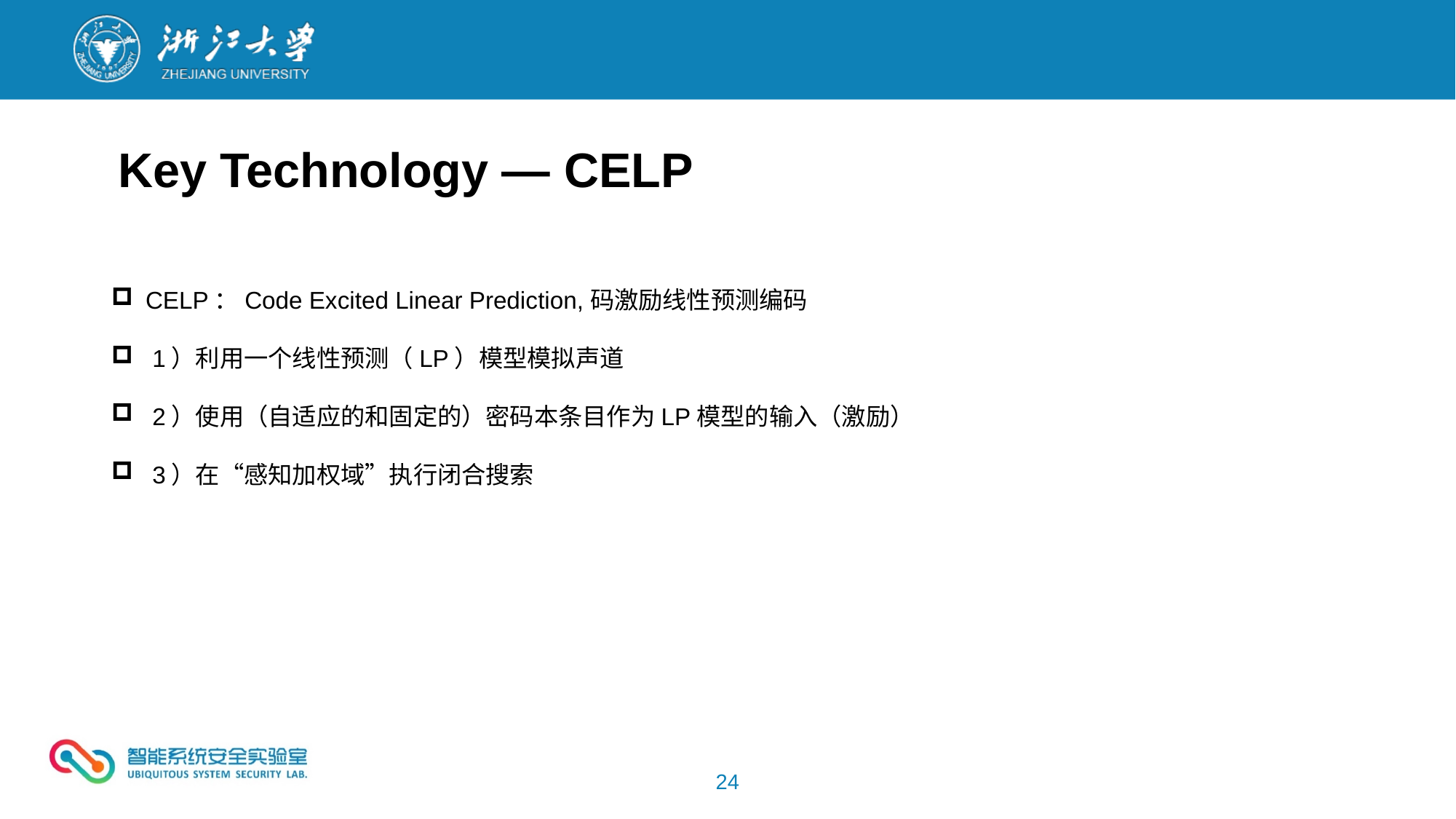

Key Technology — CELP
CELP：Code Excited Linear Prediction,码激励线性预测编码
 1）利用一个线性预测（LP）模型模拟声道
 2）使用（自适应的和固定的）密码本条目作为LP模型的输入（激励）
 3）在“感知加权域”执行闭合搜索